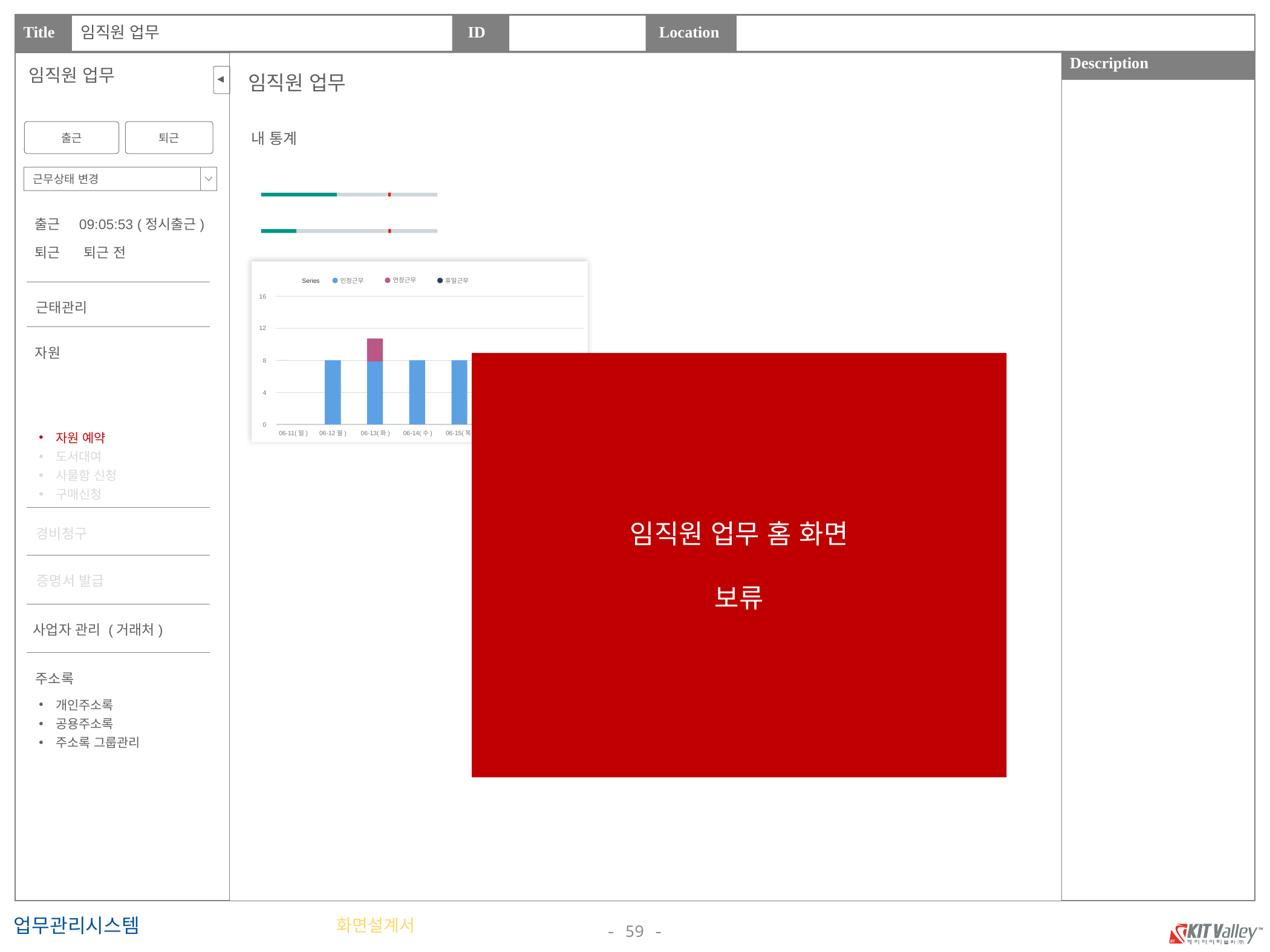

임직원 업무

임직원 업무
임직원 업무

출근
퇴근
내 통계
근무상태 변경

출근
09:05:53 (정시출근)

퇴근
퇴근 전

연장근무
Series
인정근무
휴일근무

16
12
8
4
0

06-11(일)
06-12월)
06-13(화)
06-14(수)
06-15(목)
06-16(금)
06-17(토)
근태관리
자원
임직원 업무 홈 화면

보류
자원 예약
도서대여
사물함 신청
구매신청
경비청구
증명서 발급
사업자 관리 (거래처)
주소록
개인주소록
공용주소록
주소록 그룹관리